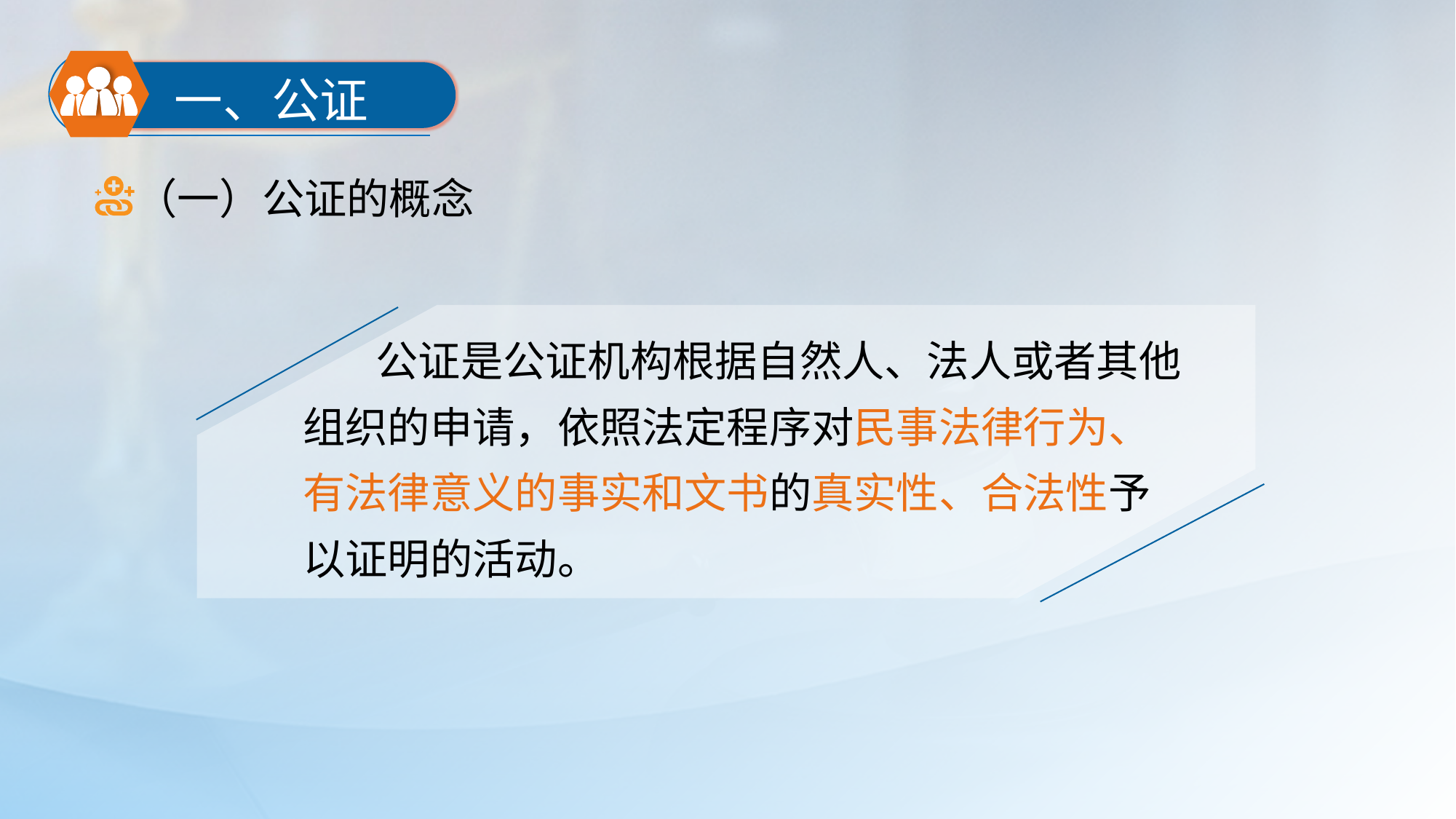

一、公证
（一）公证的概念

公证是公证机构根据自然人、法人或者其他组织的申请，依照法定程序对民事法律行为、有法律意义的事实和文书的真实性、合法性予以证明的活动。